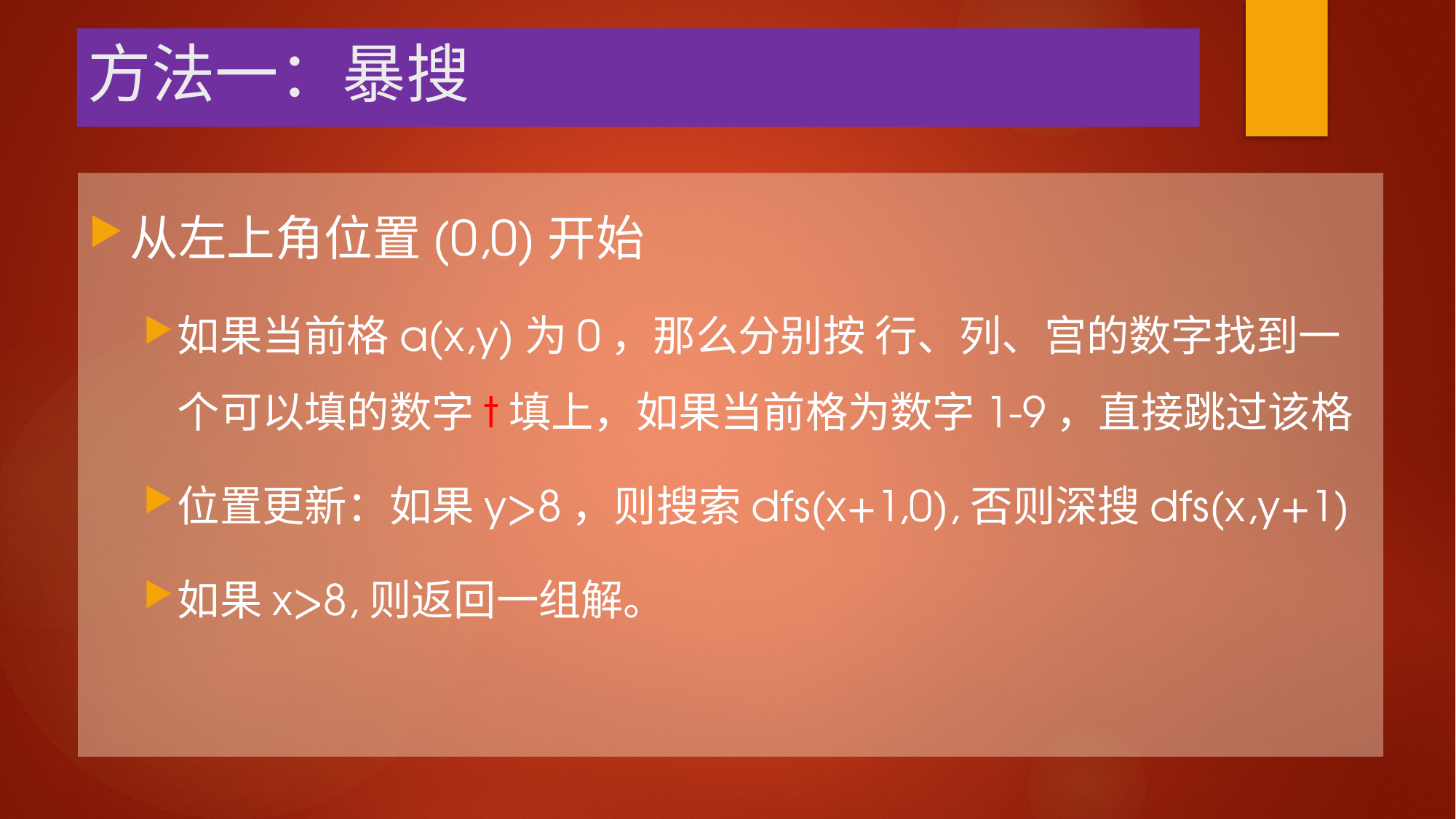

# 方法一：暴搜
从左上角位置(0,0)开始
如果当前格a(x,y)为0，那么分别按 行、列、宫的数字找到一个可以填的数字t填上，如果当前格为数字1-9，直接跳过该格
位置更新：如果y>8，则搜索dfs(x+1,0),否则深搜dfs(x,y+1)
如果x>8,则返回一组解。